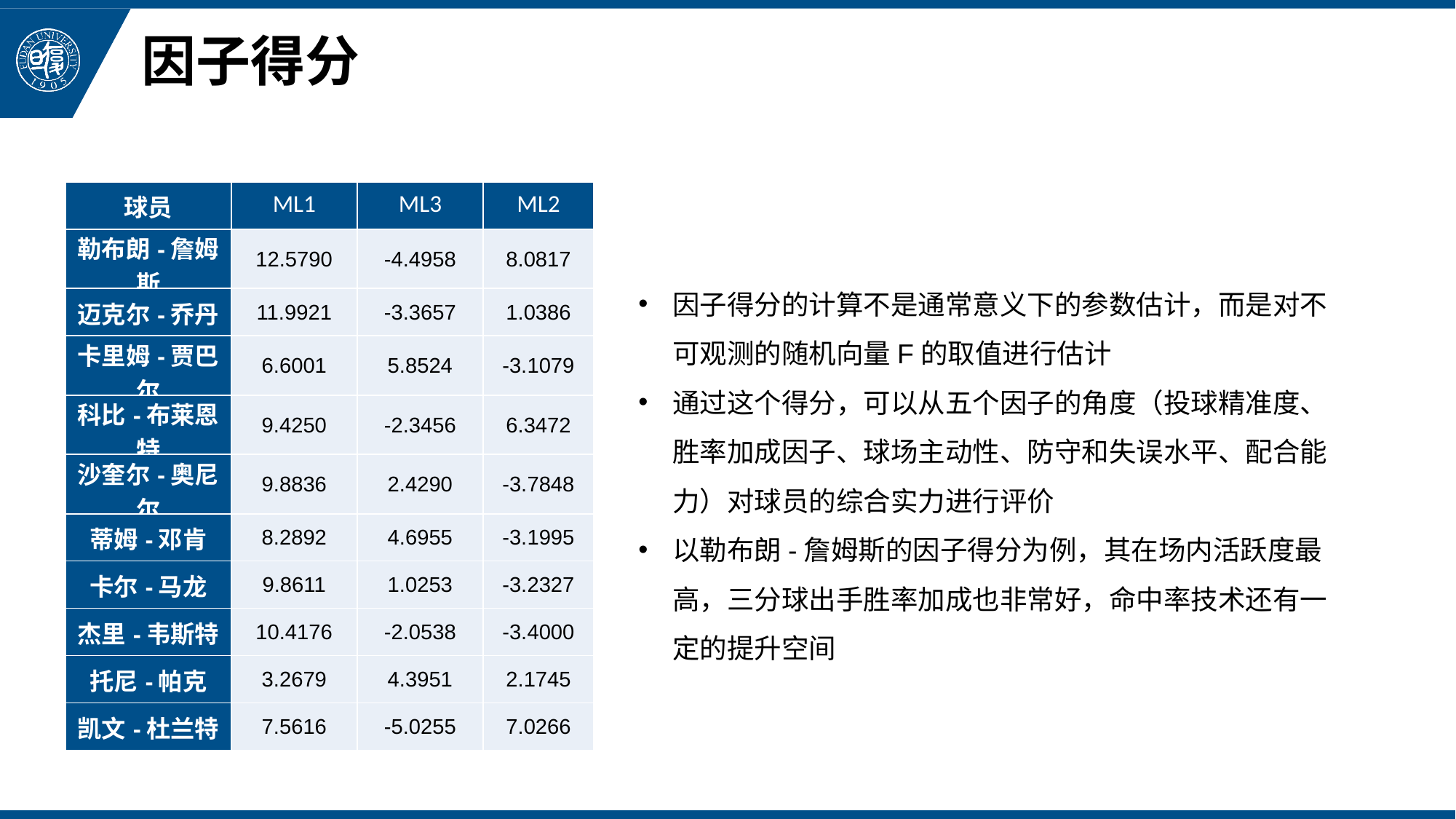

# 因子得分
| 球员 | ML1 | ML3 | ML2 |
| --- | --- | --- | --- |
| 勒布朗-詹姆斯 | 12.5790 | -4.4958 | 8.0817 |
| 迈克尔-乔丹 | 11.9921 | -3.3657 | 1.0386 |
| 卡里姆-贾巴尔 | 6.6001 | 5.8524 | -3.1079 |
| 科比-布莱恩特 | 9.4250 | -2.3456 | 6.3472 |
| 沙奎尔-奥尼尔 | 9.8836 | 2.4290 | -3.7848 |
| 蒂姆-邓肯 | 8.2892 | 4.6955 | -3.1995 |
| 卡尔-马龙 | 9.8611 | 1.0253 | -3.2327 |
| 杰里-韦斯特 | 10.4176 | -2.0538 | -3.4000 |
| 托尼-帕克 | 3.2679 | 4.3951 | 2.1745 |
| 凯文-杜兰特 | 7.5616 | -5.0255 | 7.0266 |
因子得分的计算不是通常意义下的参数估计，而是对不可观测的随机向量F的取值进行估计
通过这个得分，可以从五个因子的角度（投球精准度、胜率加成因子、球场主动性、防守和失误水平、配合能力）对球员的综合实力进行评价
以勒布朗-詹姆斯的因子得分为例，其在场内活跃度最高，三分球出手胜率加成也非常好，命中率技术还有一定的提升空间